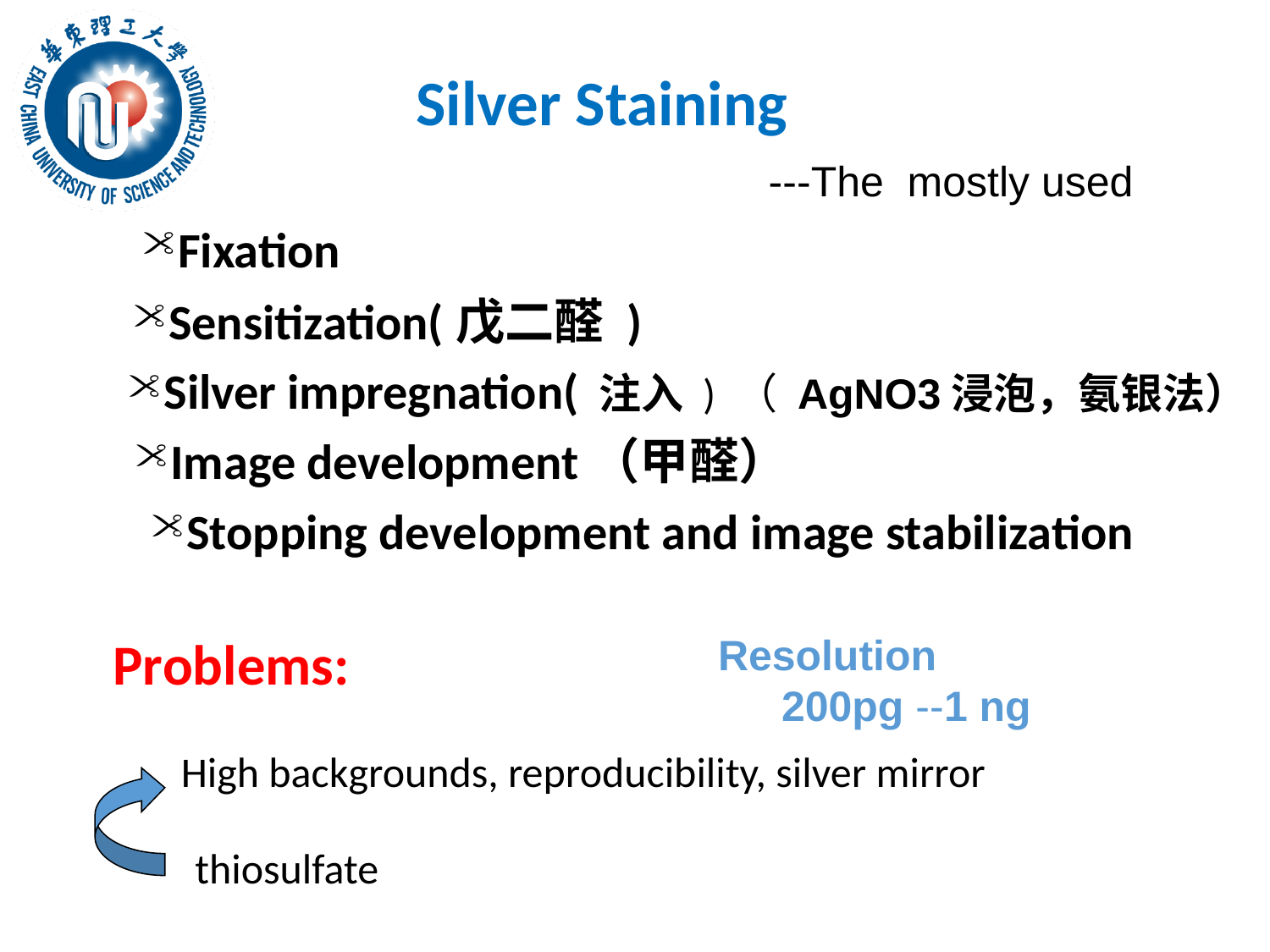

Silver Staining
---The  mostly used
Fixation
Sensitization(戊二醛 )
Silver impregnation( 注入 ) （ AgNO3浸泡，氨银法）
Image development（甲醛）
Stopping development and image stabilization
Problems:
Resolution
200pg --1 ng
High backgrounds, reproducibility, silver mirror

thiosulfate